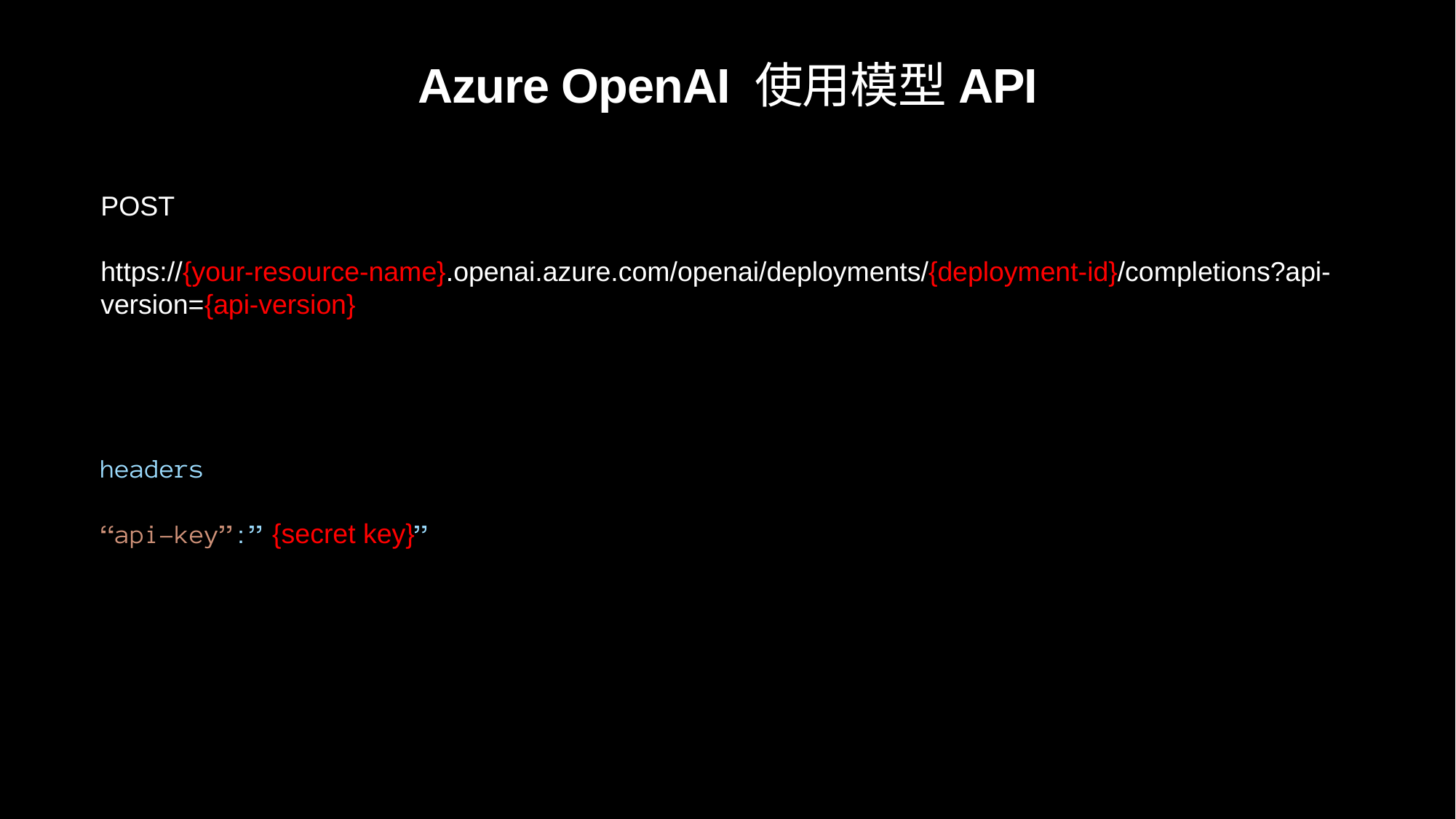

# Azure OpenAI 使用模型API
POST

https://{your-resource-name}.openai.azure.com/openai/deployments/{deployment-id}/completions?api-version={api-version}

headers

“api-key”:” {secret key}”

Microsoft Confidential
5